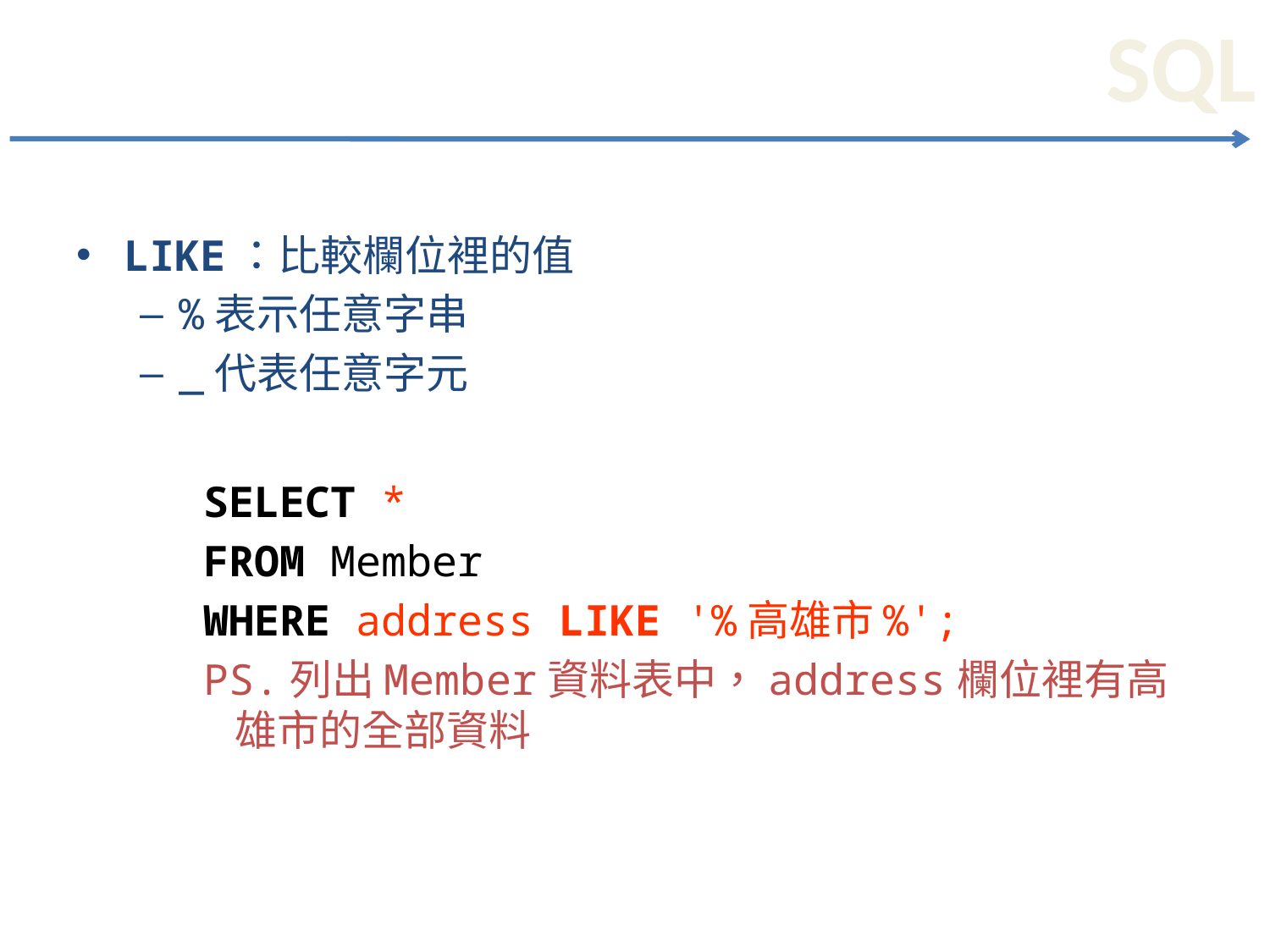

LIKE：比較欄位裡的值
%表示任意字串
_代表任意字元

SELECT *
FROM Member
WHERE address LIKE '%高雄市%';
PS.列出Member資料表中，address欄位裡有高雄市的全部資料